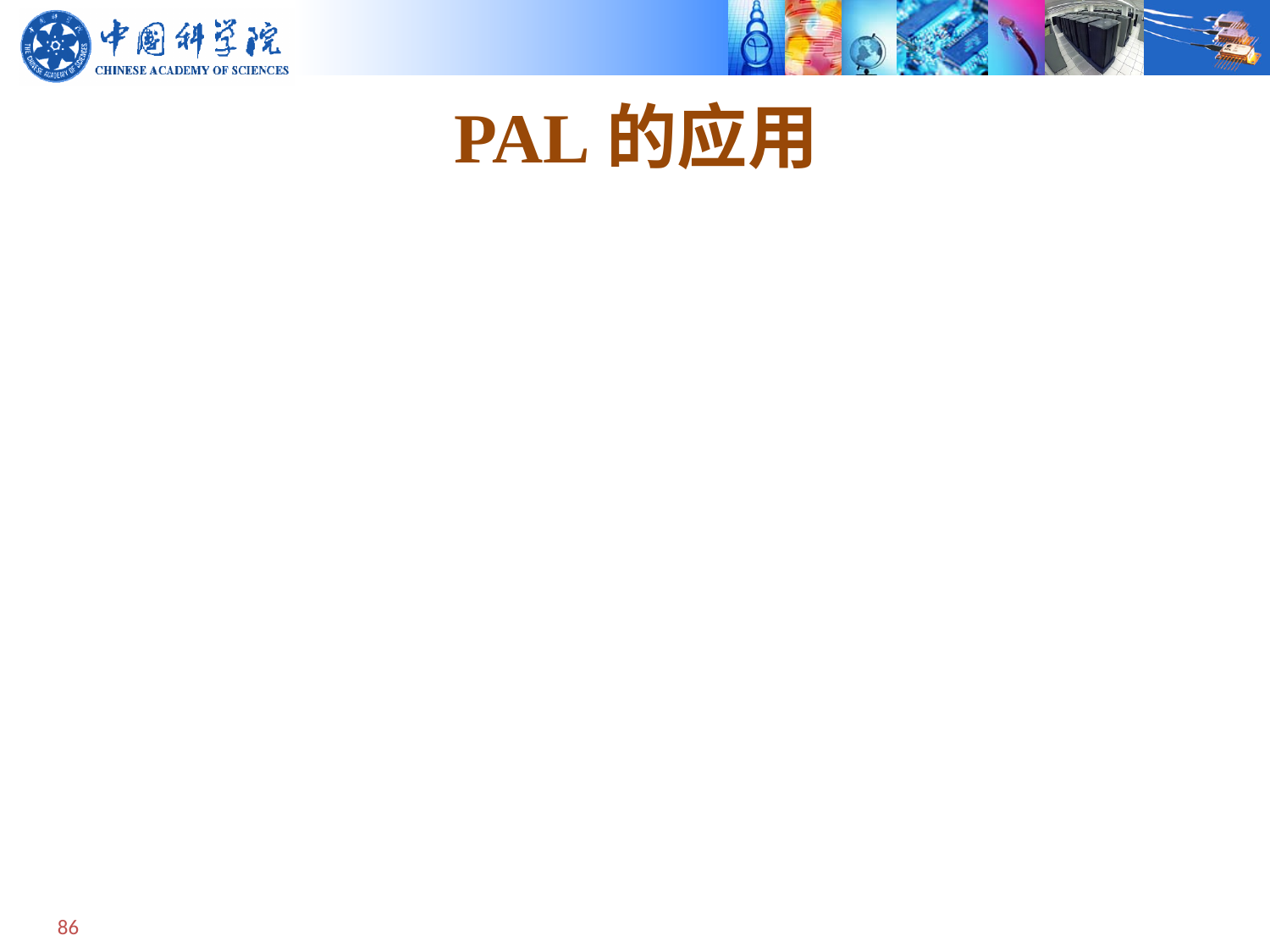

# PAL的应用
PAL器件可以实现组合逻辑和时序逻辑设计。
PAL器件除了在一般逻辑设计中得到应用外，还被广泛地应用于数据检错和纠错、工业控制技术和计算机系统设计等领域。
PAL器件实现逻辑函数的过程是先化简逻辑函数得到最简与－或式后，再画出PAL器件点阵图。
由于PAL器件品种繁多，所以选择合适型号的PAL器件就成为应用中不可忽视的因素。选择器件主要考虑输入端、输出端数量是否恰当，乘积项数符不符合要求，寄存器数量够不够等因素。在实际应用中，还要考虑速度、功耗和输出极性等。